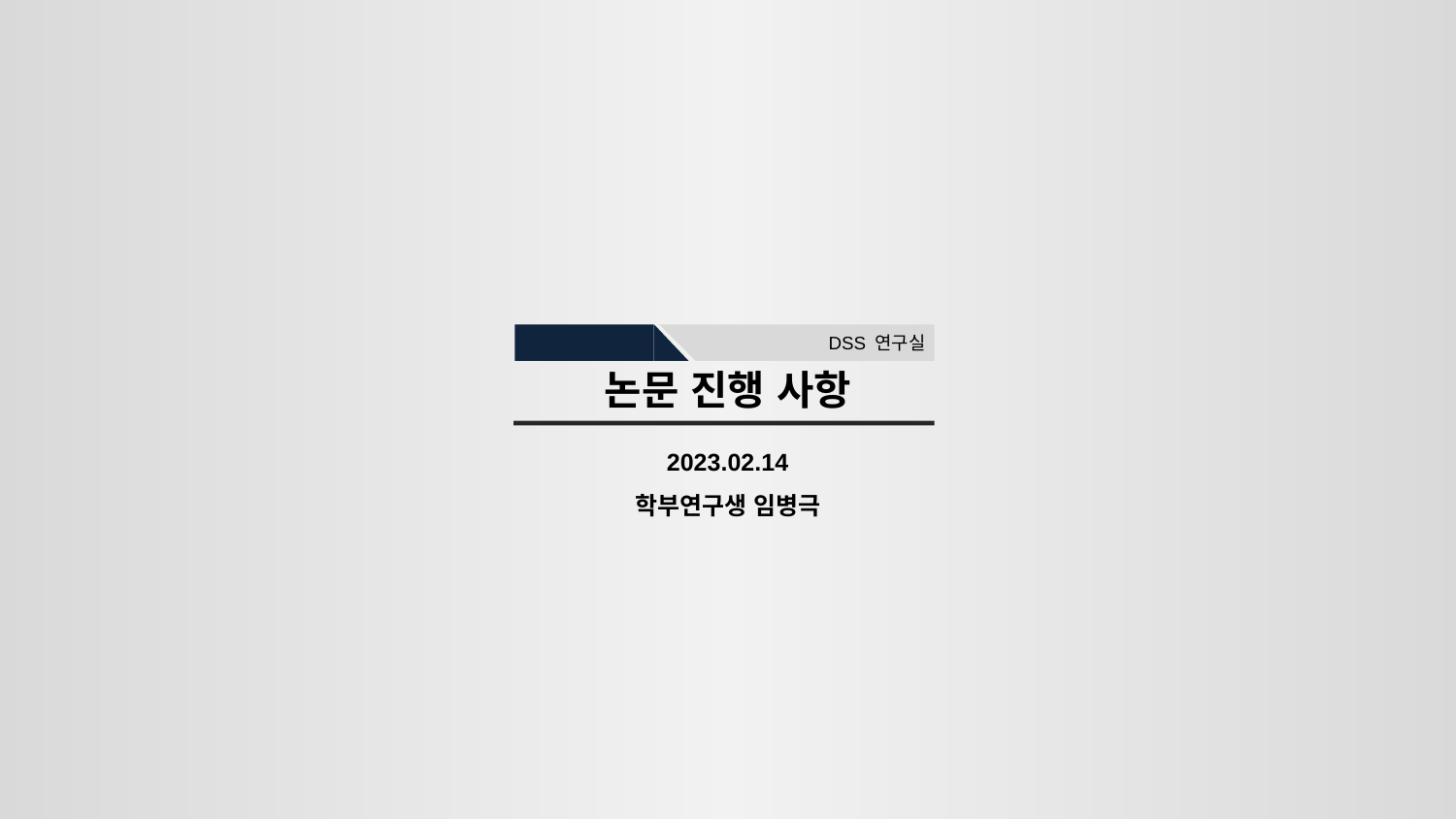

DSS 연구실

논문 진행 사항

2023.02.14
학부연구생 임병극